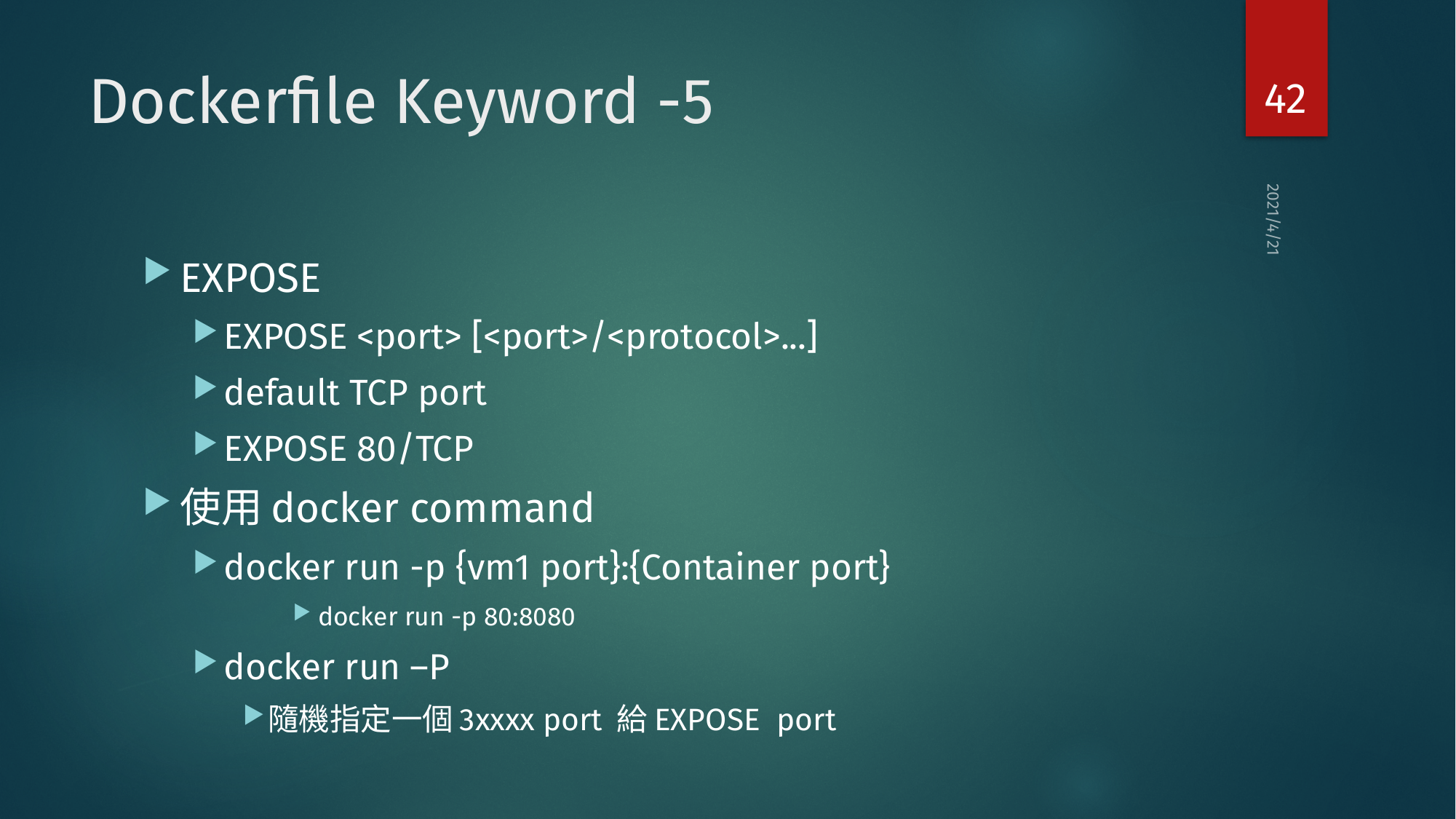

42
# Dockerfile Keyword -5
2021/4/21
EXPOSE
EXPOSE <port> [<port>/<protocol>...]
default TCP port
EXPOSE 80/TCP
使用docker command
docker run -p {vm1 port}:{Container port}
docker run -p 80:8080
docker run –P
隨機指定一個3xxxx port 給EXPOSE  port